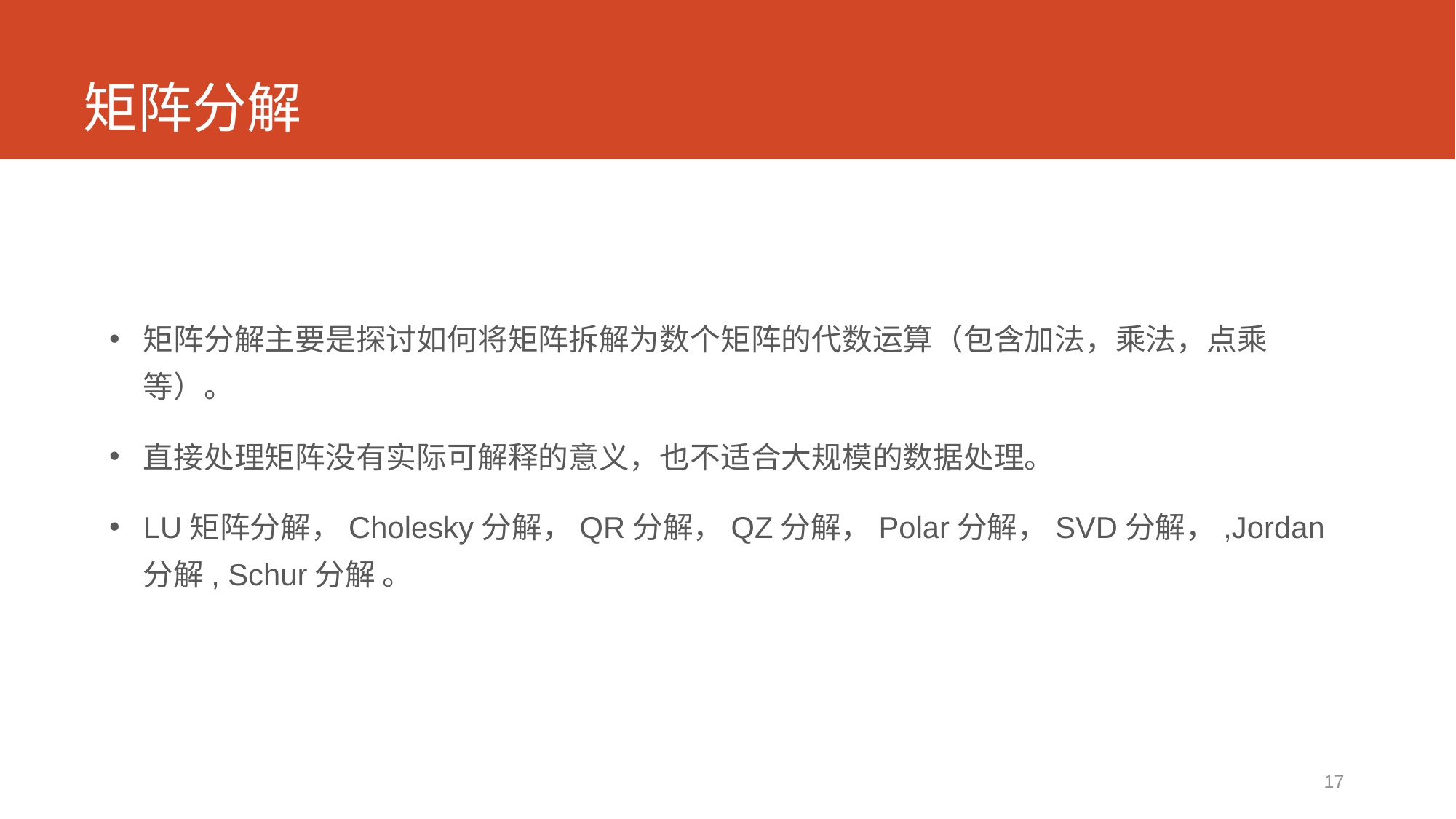

# 矩阵分解
矩阵分解主要是探讨如何将矩阵拆解为数个矩阵的代数运算（包含加法，乘法，点乘等）。
直接处理矩阵没有实际可解释的意义，也不适合大规模的数据处理。
LU矩阵分解，Cholesky分解，QR分解，QZ分解，Polar分解，SVD分解，,Jordan分解, Schur分解 。
17